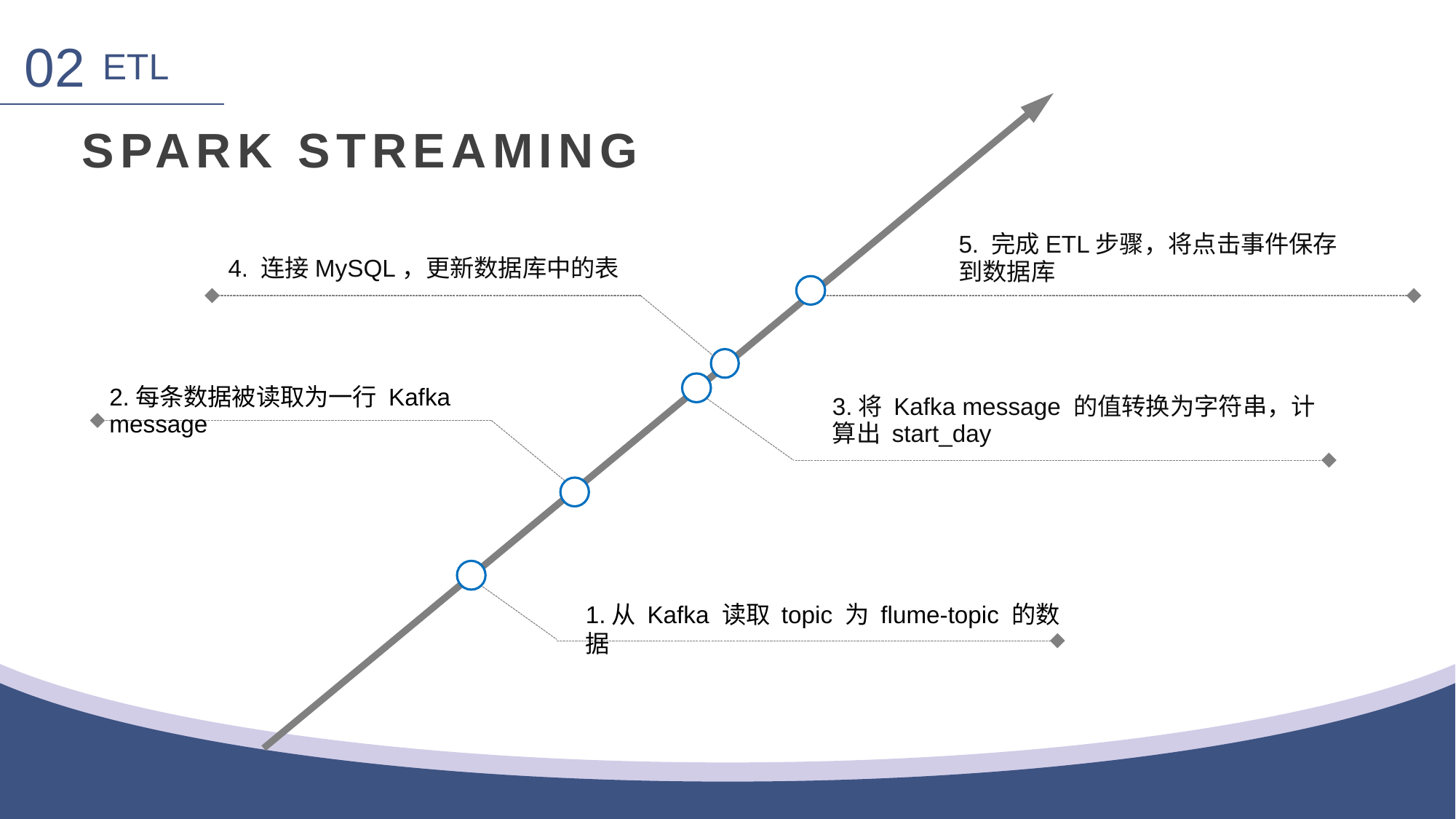

02
ETL
Spark Streaming
5. 完成ETL步骤，将点击事件保存到数据库
4. 连接MySQL，更新数据库中的表

2.每条数据被读取为一行 Kafka message

3.将 Kafka message 的值转换为字符串，计算出 start_day

1.从 Kafka 读取 topic 为 flume-topic 的数据